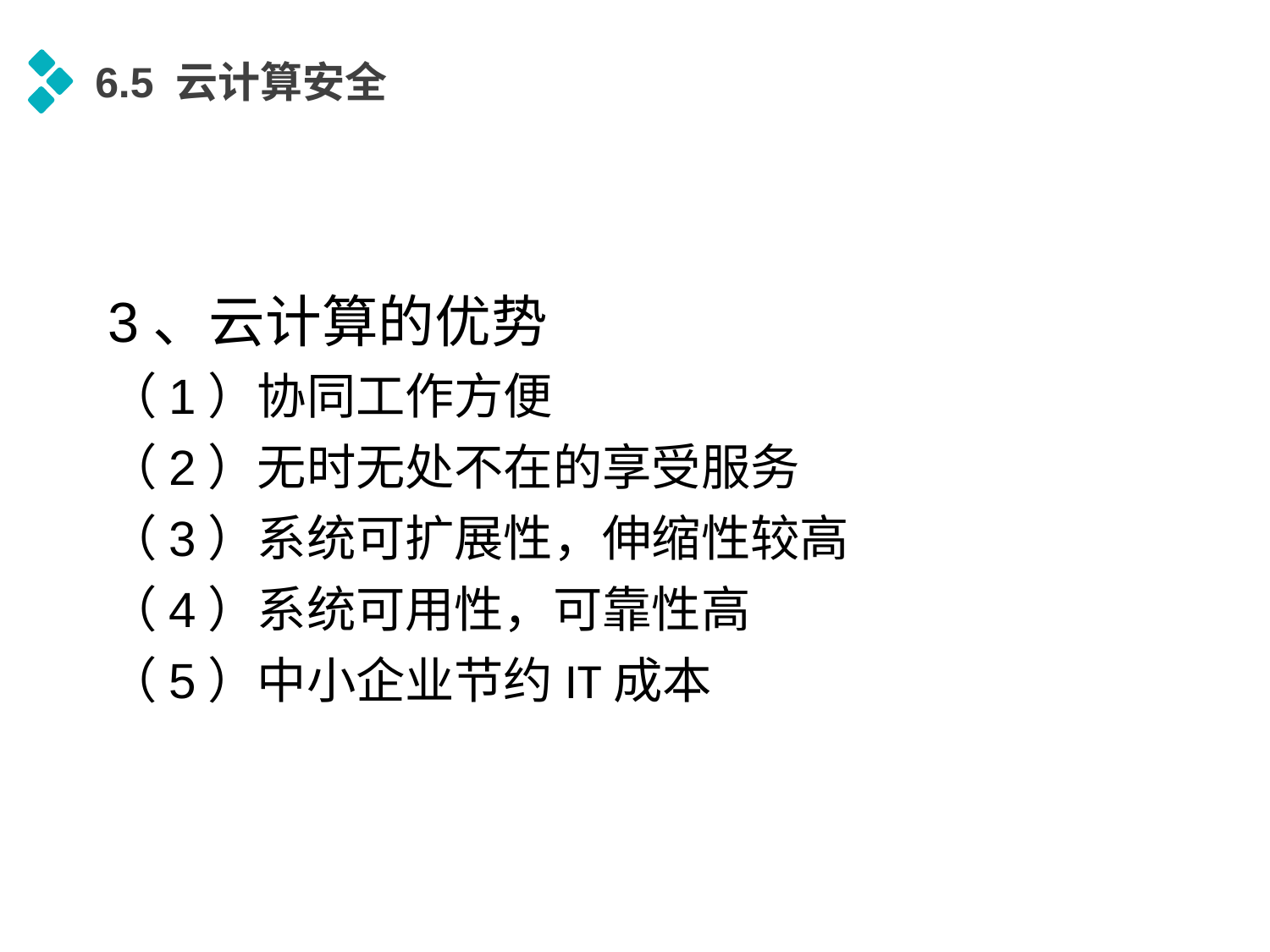

6.5 云计算安全

3、云计算的优势
（1）协同工作方便
（2）无时无处不在的享受服务
（3）系统可扩展性，伸缩性较高
（4）系统可用性，可靠性高
（5）中小企业节约IT成本